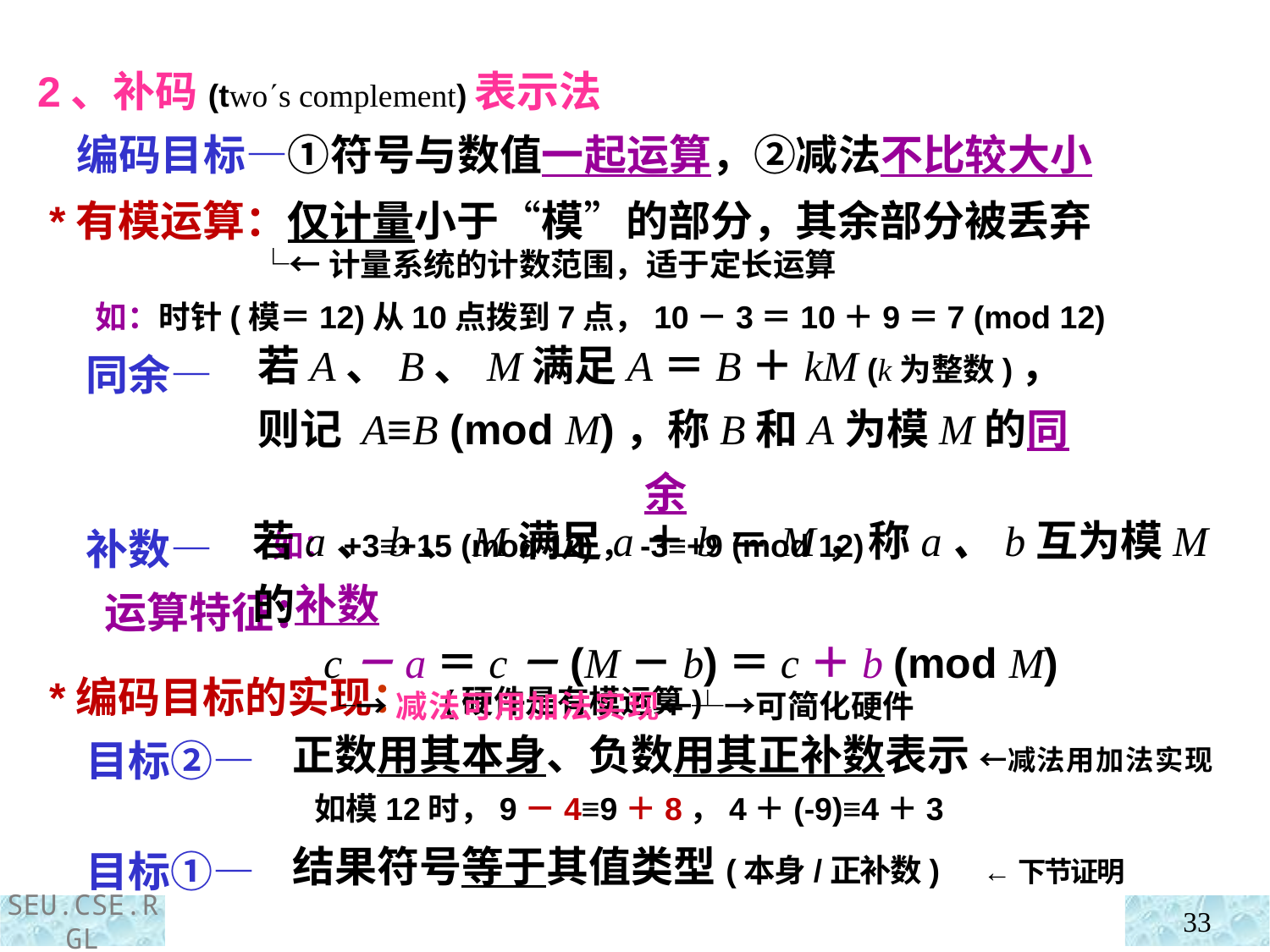

2、补码(two′s complement)表示法
   编码目标—①符号与数值一起运算，②减法不比较大小
 *有模运算：仅计量小于“模”的部分，其余部分被丢弃
                               └←计量系统的计数范围，适于定长运算
       如：时针(模＝12)从10点拨到7点，10－3＝10＋9＝7 (mod 12)
    同余—

    补数—
      运算特征：

 *编码目标的实现：  (硬件是有模运算)
    目标②—

    目标①—
若A、B、M满足A＝B＋kM (k为整数)，
则记 A≡B (mod M)，称B和A为模M的同余
 如：+3≡+15 (mod 12)，-3≡+9 (mod 12)
若a、b、M满足a＋b＝M，称a、b互为模M的补数
      c－a＝c－(M－b)＝c＋b (mod M)
          └→减法可用加法实现←┴→可简化硬件
正数用其本身、负数用其正补数表示 ←减法用加法实现
  如模12时，9－4≡9＋8，4＋(-9)≡4＋3
结果符号等于其值类型(本身/正补数)    ←下节证明
33